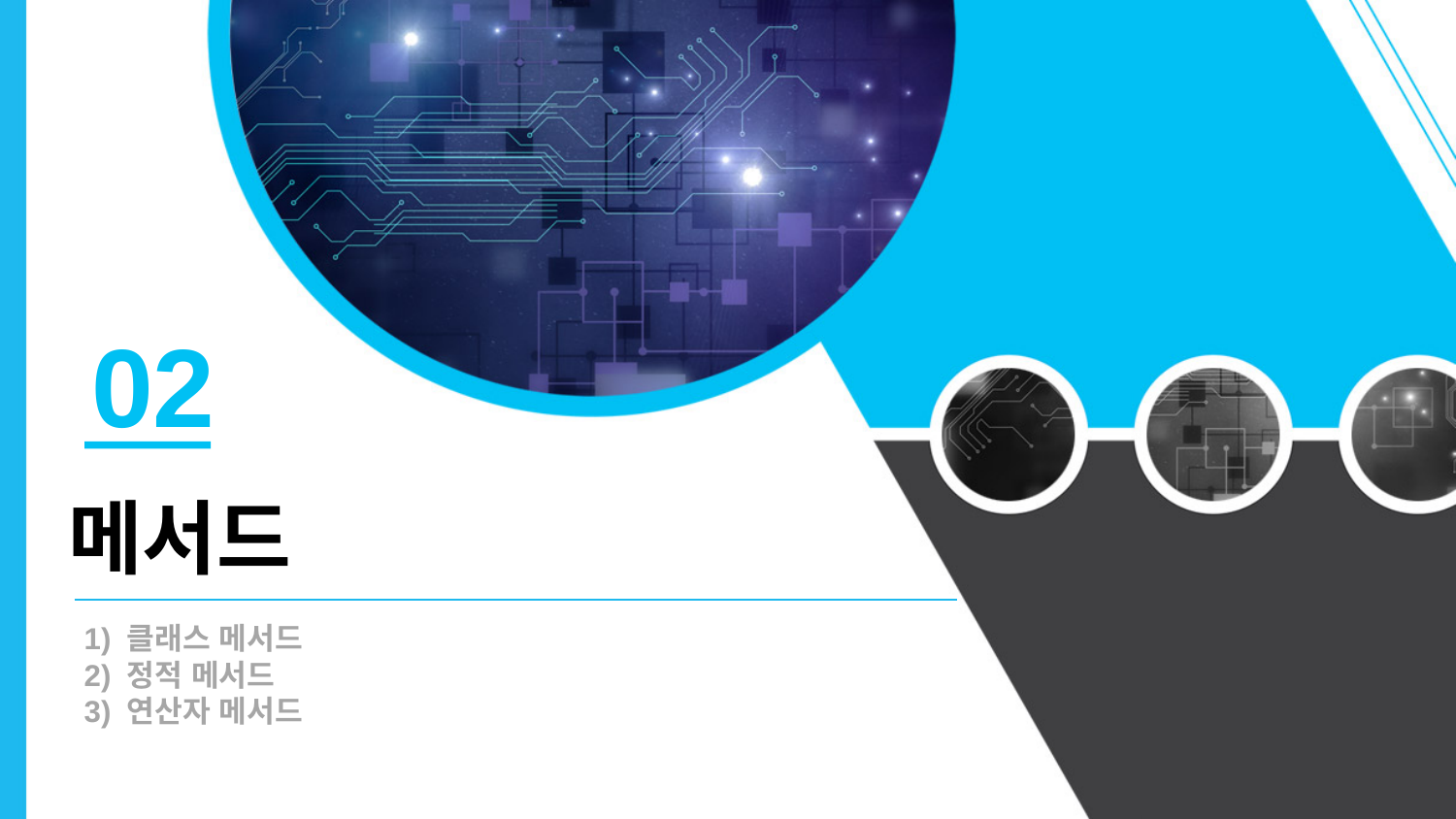

02

메서드
1) 클래스 메서드
2) 정적 메서드
3) 연산자 메서드